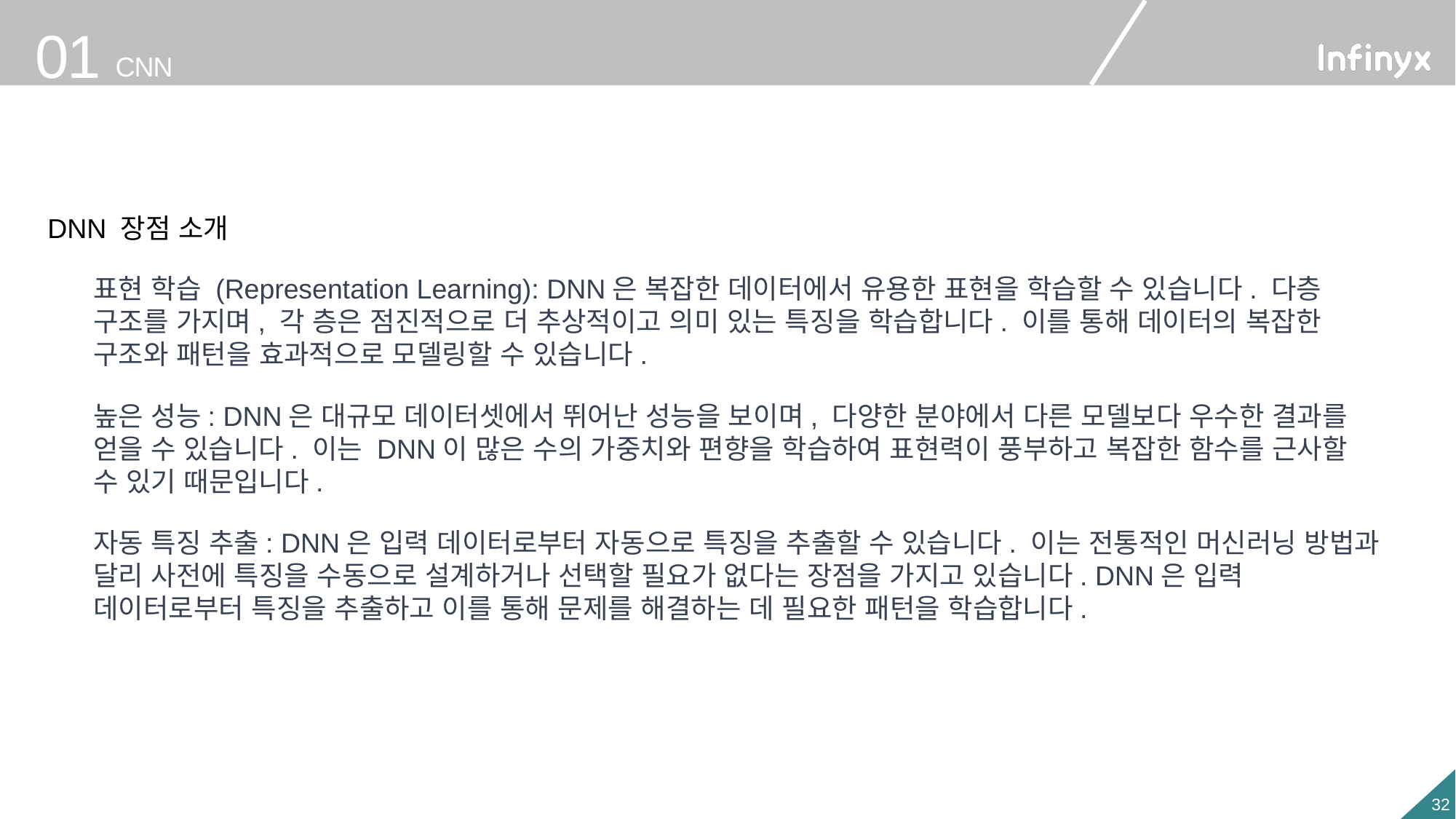

DNN 장점 소개
표현 학습 (Representation Learning): DNN은 복잡한 데이터에서 유용한 표현을 학습할 수 있습니다. 다층 구조를 가지며, 각 층은 점진적으로 더 추상적이고 의미 있는 특징을 학습합니다. 이를 통해 데이터의 복잡한 구조와 패턴을 효과적으로 모델링할 수 있습니다.
높은 성능: DNN은 대규모 데이터셋에서 뛰어난 성능을 보이며, 다양한 분야에서 다른 모델보다 우수한 결과를 얻을 수 있습니다. 이는 DNN이 많은 수의 가중치와 편향을 학습하여 표현력이 풍부하고 복잡한 함수를 근사할 수 있기 때문입니다.
자동 특징 추출: DNN은 입력 데이터로부터 자동으로 특징을 추출할 수 있습니다. 이는 전통적인 머신러닝 방법과 달리 사전에 특징을 수동으로 설계하거나 선택할 필요가 없다는 장점을 가지고 있습니다. DNN은 입력 데이터로부터 특징을 추출하고 이를 통해 문제를 해결하는 데 필요한 패턴을 학습합니다.